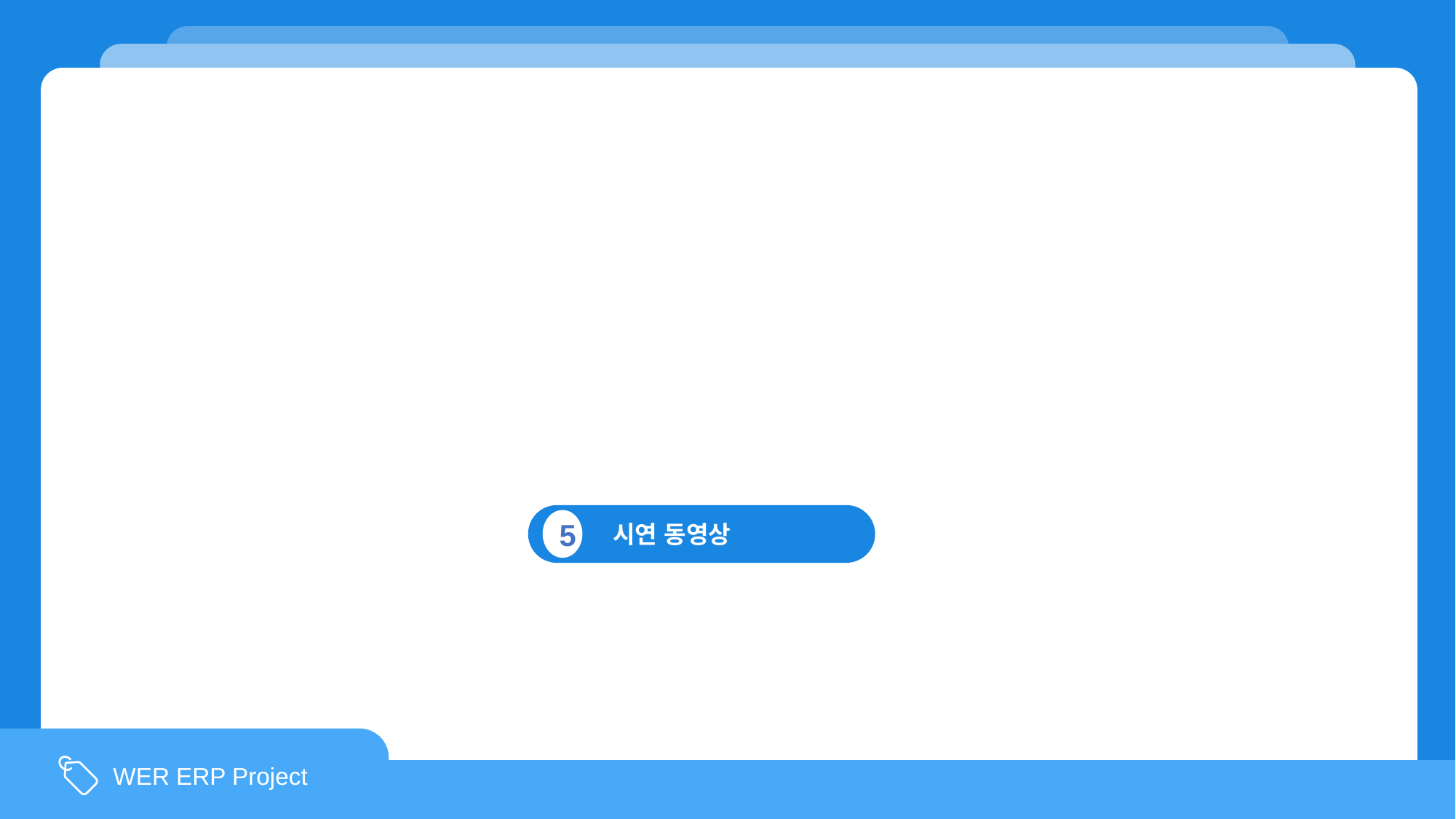

`
 시연 동영상
5

WER ERP Project